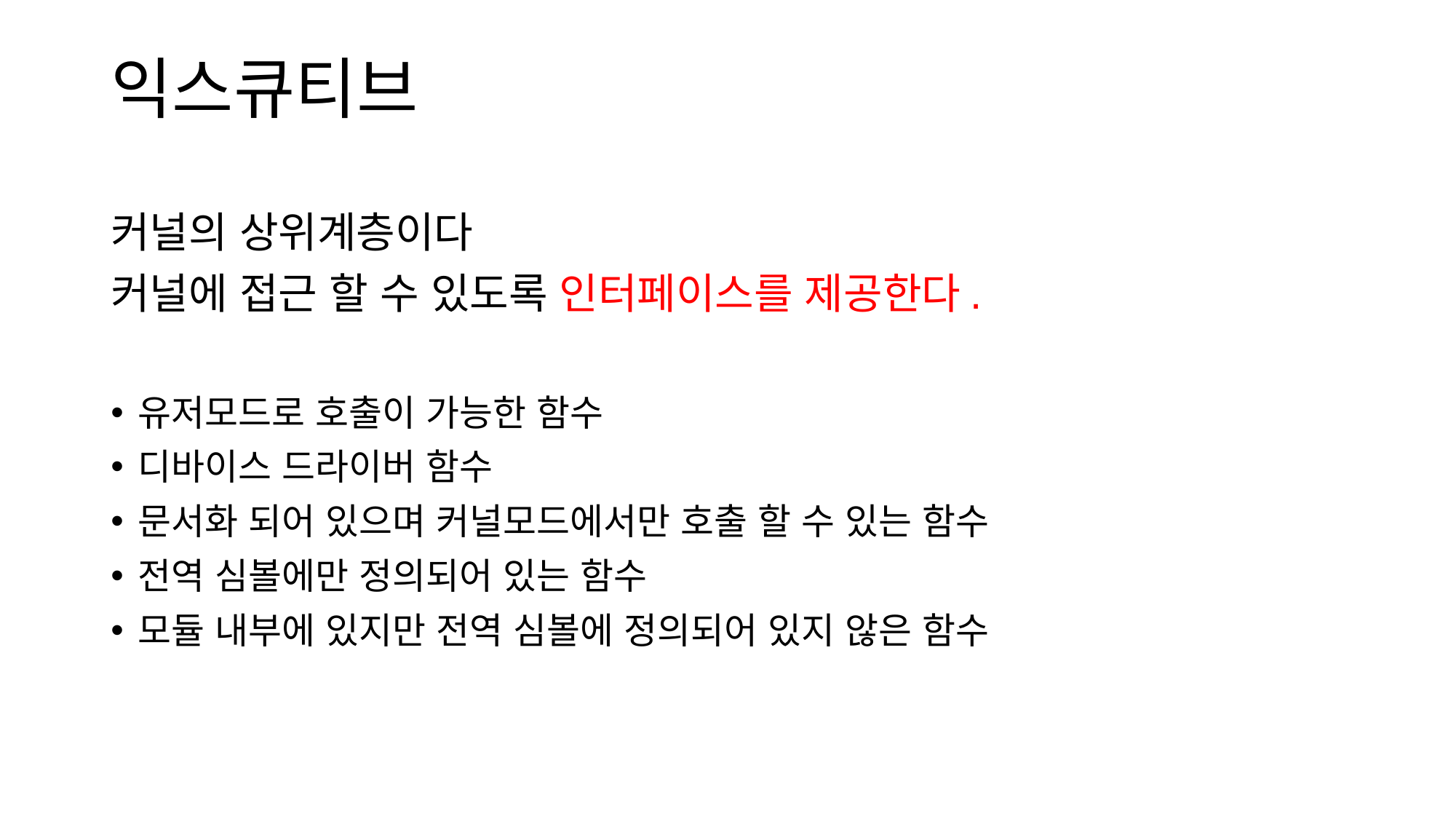

# 익스큐티브

커널의 상위계층이다
커널에 접근 할 수 있도록 인터페이스를 제공한다.

유저모드로 호출이 가능한 함수
디바이스 드라이버 함수
문서화 되어 있으며 커널모드에서만 호출 할 수 있는 함수
전역 심볼에만 정의되어 있는 함수
모듈 내부에 있지만 전역 심볼에 정의되어 있지 않은 함수